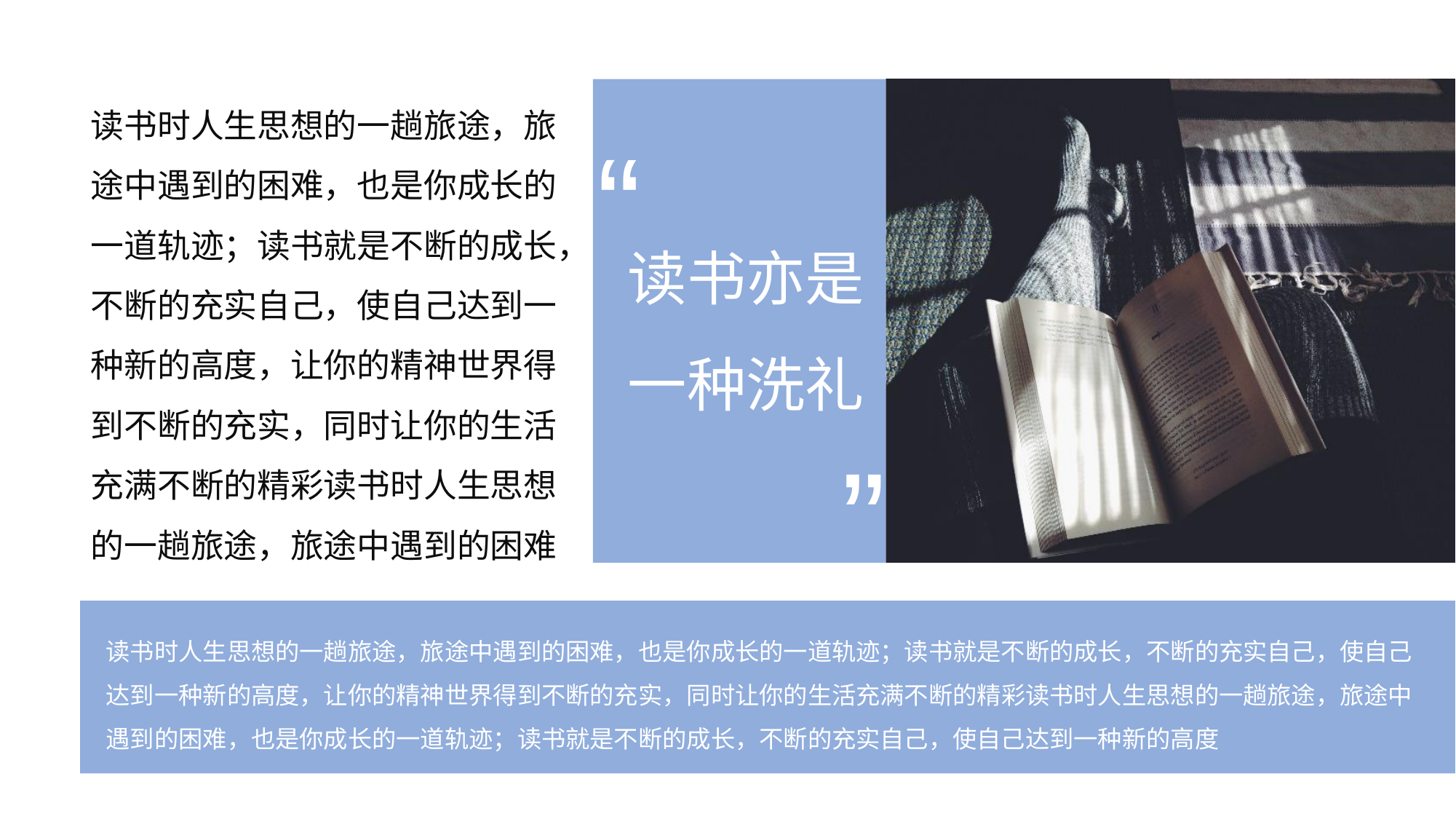

读书时人生思想的一趟旅途，旅途中遇到的困难，也是你成长的一道轨迹；读书就是不断的成长，不断的充实自己，使自己达到一种新的高度，让你的精神世界得到不断的充实，同时让你的生活充满不断的精彩读书时人生思想的一趟旅途，旅途中遇到的困难

“
读书亦是一种洗礼
”

读书时人生思想的一趟旅途，旅途中遇到的困难，也是你成长的一道轨迹；读书就是不断的成长，不断的充实自己，使自己达到一种新的高度，让你的精神世界得到不断的充实，同时让你的生活充满不断的精彩读书时人生思想的一趟旅途，旅途中遇到的困难，也是你成长的一道轨迹；读书就是不断的成长，不断的充实自己，使自己达到一种新的高度